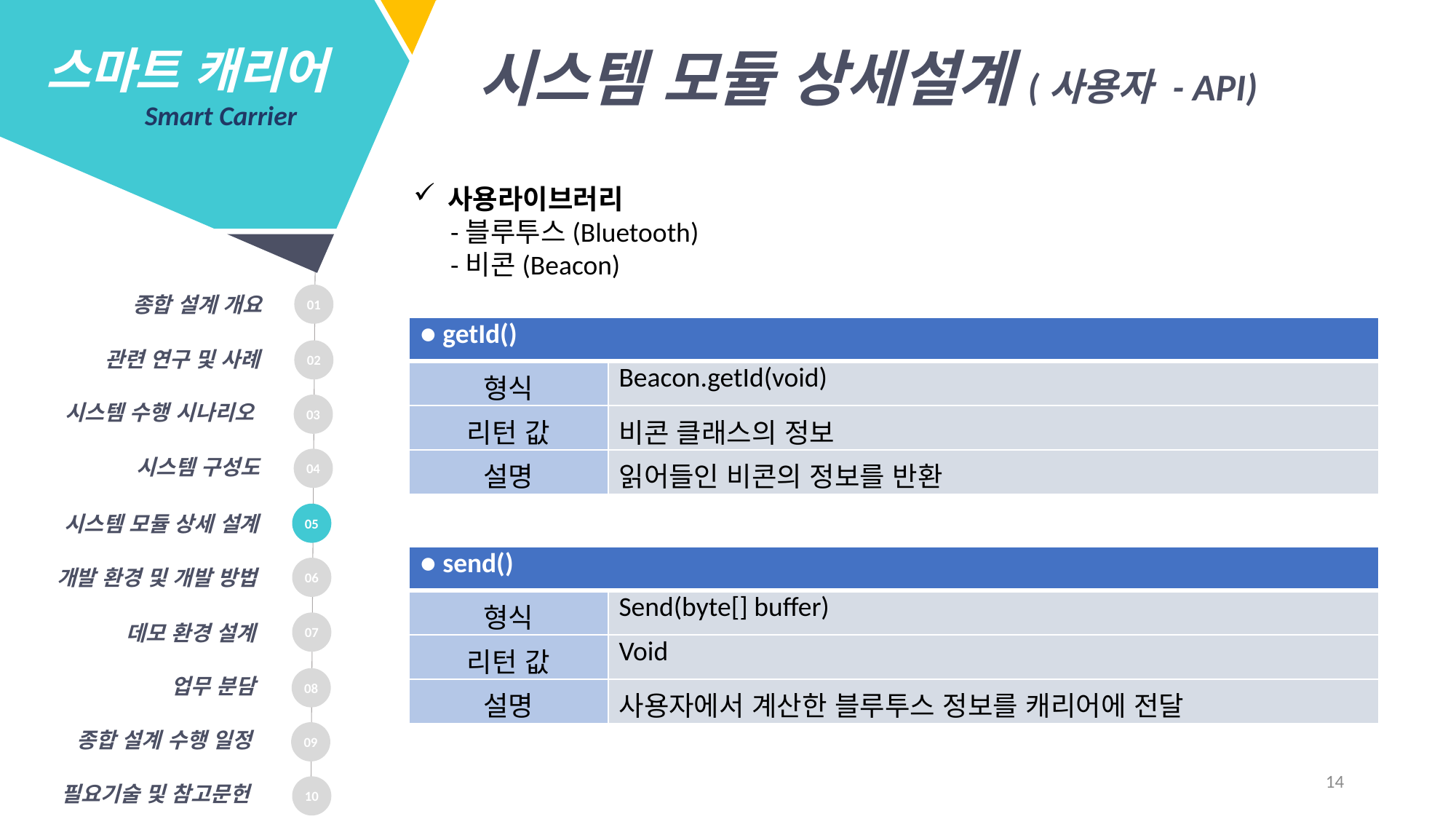

스마트 캐리어
           Smart Carrier
시스템 모듈 상세설계(사용자 - API)
사용라이브러리
      -블루투스(Bluetooth)
      -비콘(Beacon)
01
종합 설계 개요
| ● getId() |  |
| --- | --- |
| 형식 | Beacon.getId(void) |
| 리턴 값 | 비콘 클래스의 정보 |
| 설명 | 읽어들인 비콘의 정보를 반환 |
02
관련 연구 및 사례
시스템 수행 시나리오
03
시스템 구성도
04
05
시스템 모듈 상세 설계
| ● send() |  |
| --- | --- |
| 형식 | Send(byte[] buffer) |
| 리턴 값 | Void |
| 설명 | 사용자에서 계산한 블루투스 정보를 캐리어에 전달 |
06
개발 환경 및 개발 방법
07
데모 환경 설계
업무 분담
08
초음파 센서
종합 설계 수행 일정
09
14
필요기술 및 참고문헌
10